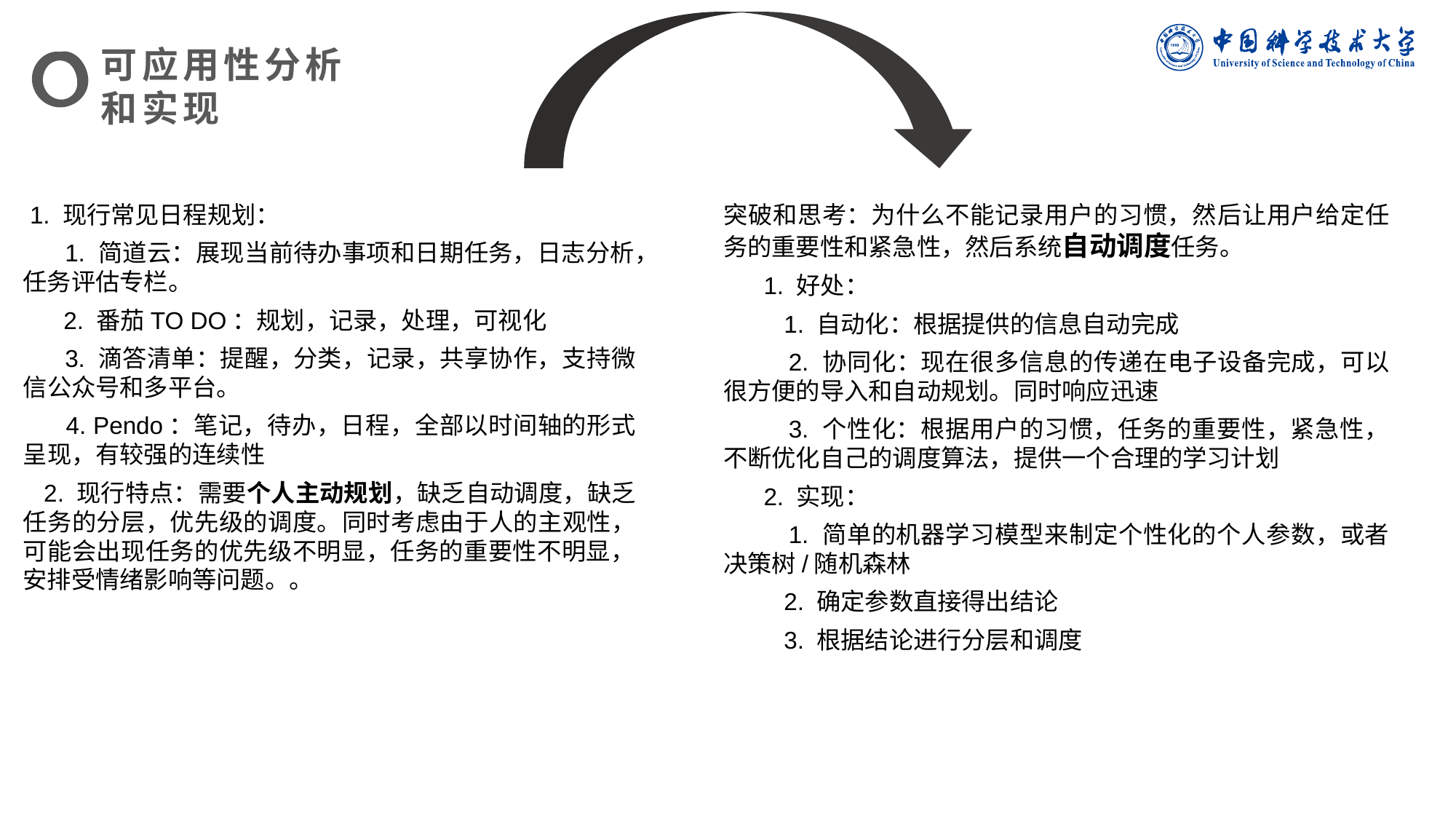

可应用性分析和实现

突破和思考：为什么不能记录用户的习惯，然后让用户给定任务的重要性和紧急性，然后系统自动调度任务。
      1. 好处：
         1. 自动化：根据提供的信息自动完成
         2. 协同化：现在很多信息的传递在电子设备完成，可以很方便的导入和自动规划。同时响应迅速
         3. 个性化：根据用户的习惯，任务的重要性，紧急性，不断优化自己的调度算法，提供一个合理的学习计划
      2. 实现：
         1. 简单的机器学习模型来制定个性化的个人参数，或者决策树/随机森林
         2. 确定参数直接得出结论
         3. 根据结论进行分层和调度
 1. 现行常见日程规划：
      1. 简道云：展现当前待办事项和日期任务，日志分析，任务评估专栏。
      2. 番茄TO DO：规划，记录，处理，可视化
      3. 滴答清单：提醒，分类，记录，共享协作，支持微信公众号和多平台。
      4. Pendo：笔记，待办，日程，全部以时间轴的形式呈现，有较强的连续性
   2. 现行特点：需要个人主动规划，缺乏自动调度，缺乏任务的分层，优先级的调度。同时考虑由于人的主观性，可能会出现任务的优先级不明显，任务的重要性不明显，安排受情绪影响等问题。。
9